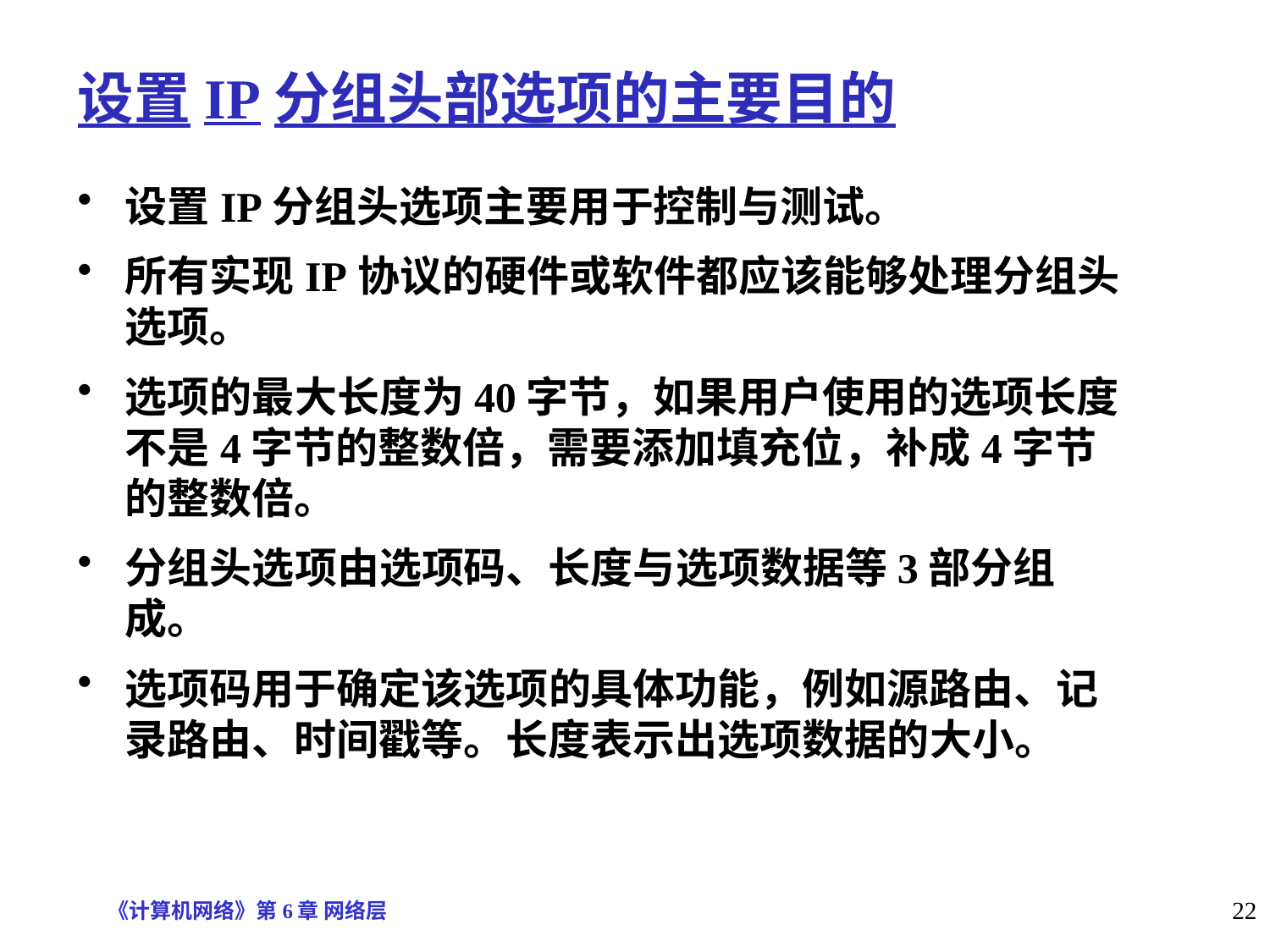

设置IP分组头部选项的主要目的

设置IP分组头选项主要用于控制与测试。
所有实现IP协议的硬件或软件都应该能够处理分组头选项。
选项的最大长度为40字节，如果用户使用的选项长度不是4字节的整数倍，需要添加填充位，补成4字节的整数倍。
分组头选项由选项码、长度与选项数据等3部分组成。
选项码用于确定该选项的具体功能，例如源路由、记录路由、时间戳等。长度表示出选项数据的大小。

《计算机网络》第6章 网络层
22